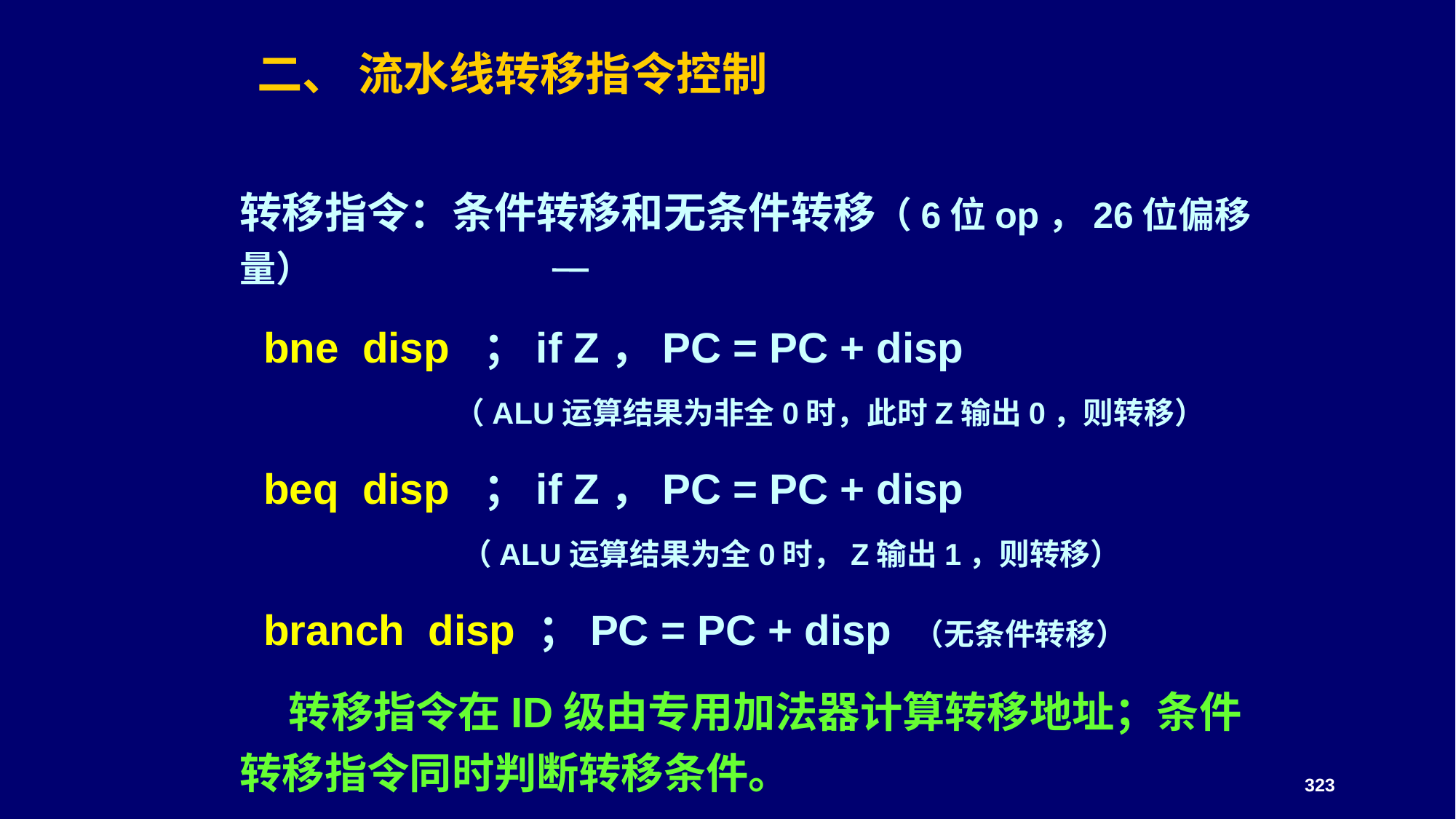

二、 流水线转移指令控制
转移指令：条件转移和无条件转移（6位op，26位偏移量）
  bne  disp  ；if Z，PC = PC + disp
                              （ALU运算结果为非全0时，此时Z输出0，则转移）
  beq  disp  ；if Z，PC = PC + disp
                               （ALU运算结果为全0时，Z输出1，则转移）
  branch  disp ；PC = PC + disp （无条件转移）
    转移指令在ID级由专用加法器计算转移地址；条件转移指令同时判断转移条件。

323